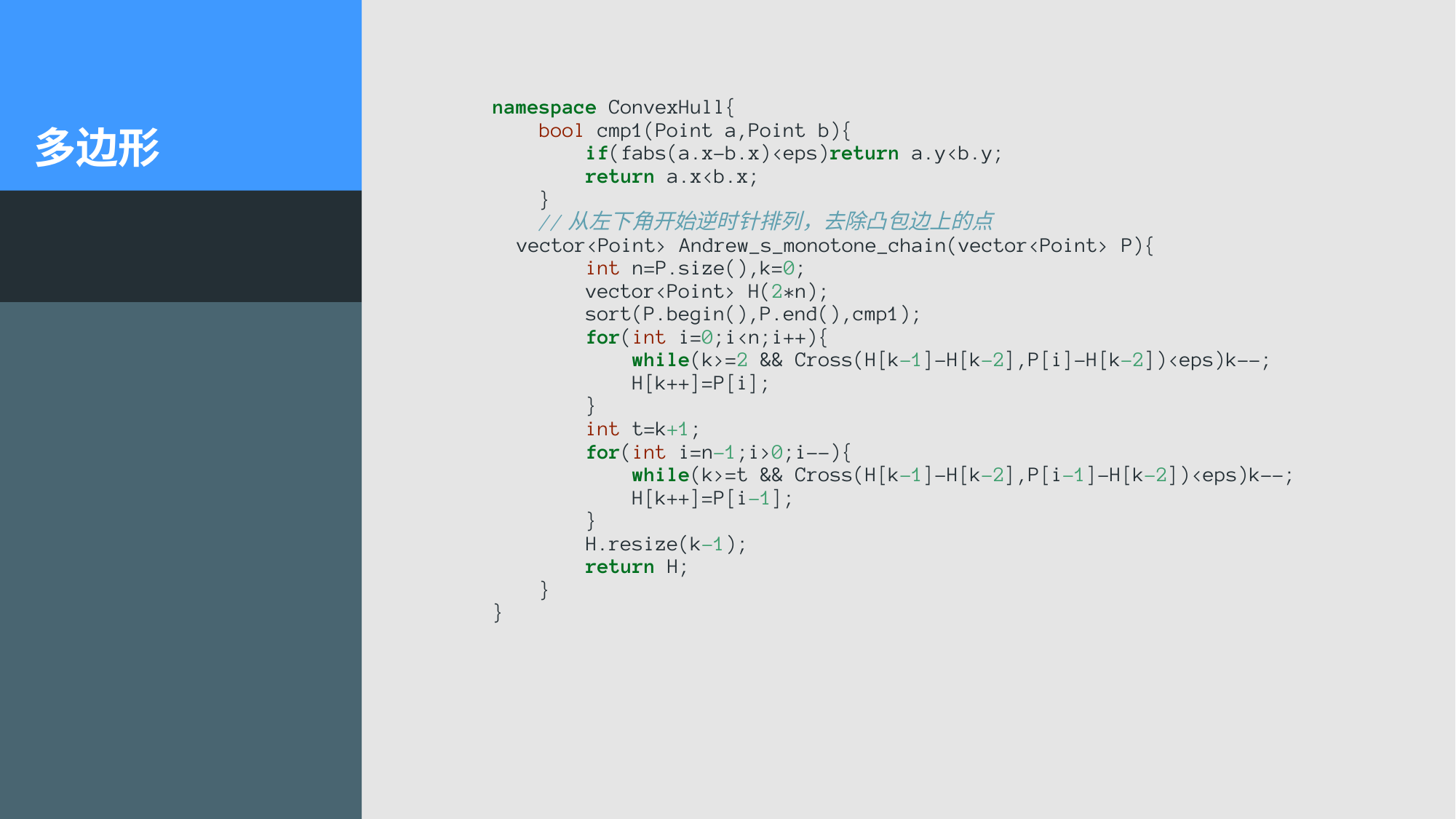

namespace ConvexHull{
    bool cmp1(Point a,Point b){
        if(fabs(a.x-b.x)<eps)return a.y<b.y;
        return a.x<b.x;
    }
    //从左下角开始逆时针排列，去除凸包边上的点
    vector<Point> Andrew_s_monotone_chain(vector<Point> P){
        int n=P.size(),k=0;
        vector<Point> H(2*n);
        sort(P.begin(),P.end(),cmp1);
        for(int i=0;i<n;i++){
            while(k>=2 && Cross(H[k-1]-H[k-2],P[i]-H[k-2])<eps)k--;
            H[k++]=P[i];
        }
        int t=k+1;
        for(int i=n-1;i>0;i--){
            while(k>=t && Cross(H[k-1]-H[k-2],P[i-1]-H[k-2])<eps)k--;
            H[k++]=P[i-1];
        }
        H.resize(k-1);
        return H;
    }
}
# 多边形